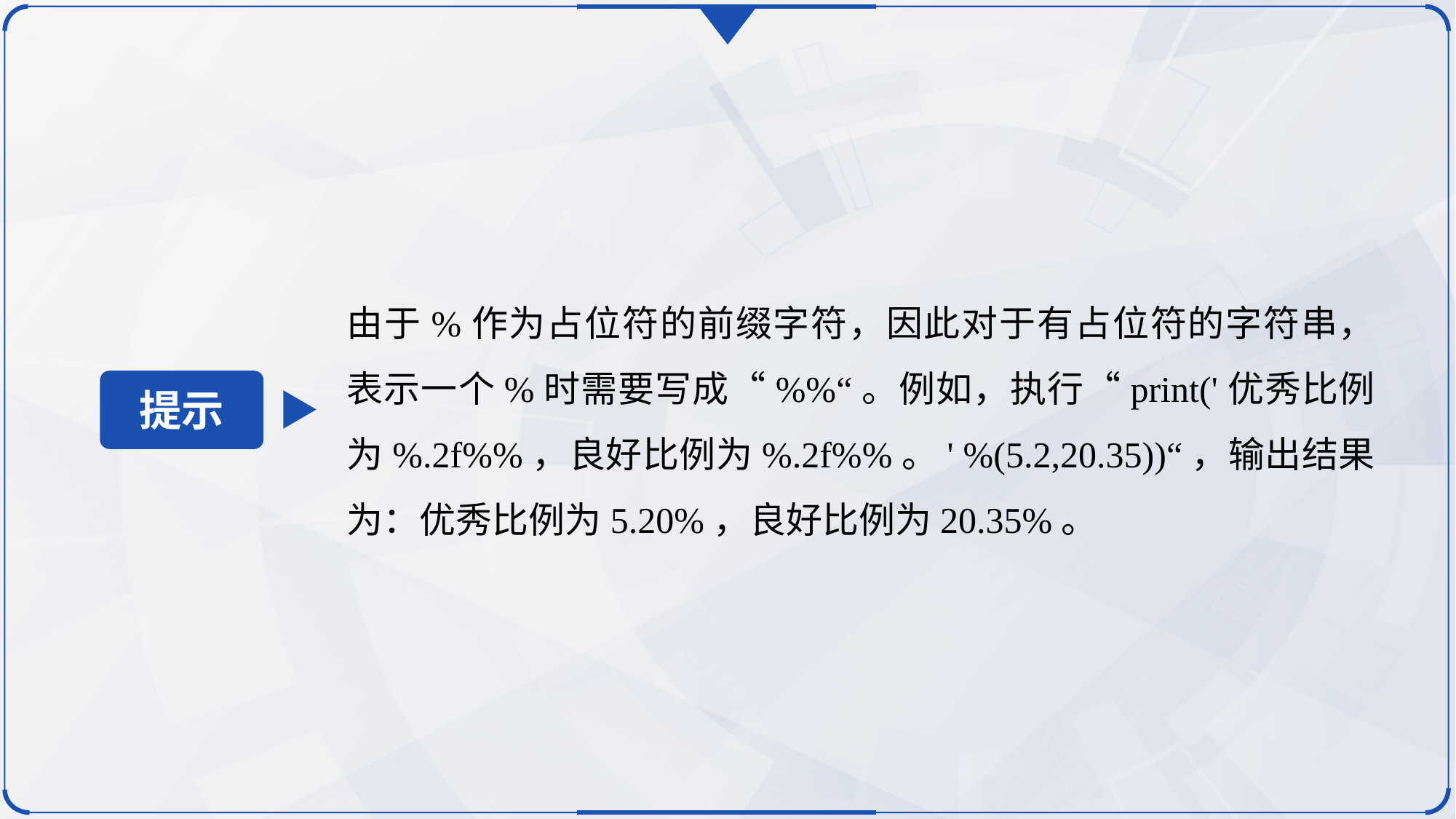

由于%作为占位符的前缀字符，因此对于有占位符的字符串，表示一个%时需要写成“%%“。例如，执行“print('优秀比例为%.2f%%，良好比例为%.2f%%。' %(5.2,20.35))“，输出结果为：优秀比例为5.20%，良好比例为20.35%。

提示